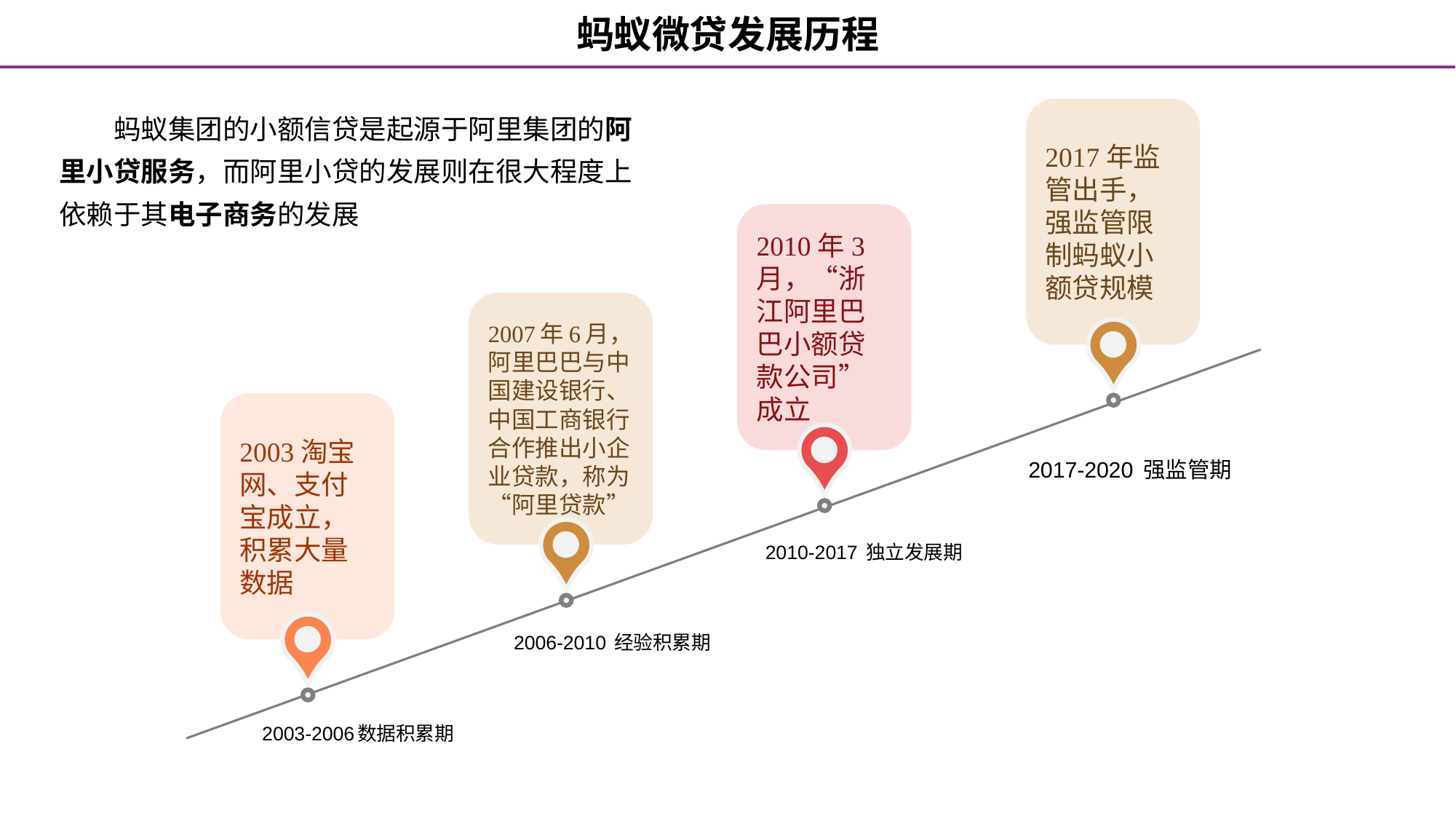

蚂蚁微贷发展历程
蚂蚁集团的小额信贷是起源于阿里集团的阿里小贷服务，而阿里小贷的发展则在很大程度上依赖于其电子商务的发展
2017年监管出手，强监管限制蚂蚁小额贷规模

2010年3月，“浙江阿里巴巴小额贷款公司”成立

2007年6月，阿里巴巴与中国建设银行、中国工商银行合作推出小企业贷款，称为“阿里贷款”

2003淘宝网、支付宝成立，积累大量数据

2017-2020 强监管期
2010-2017 独立发展期
2006-2010 经验积累期
2003-2006数据积累期